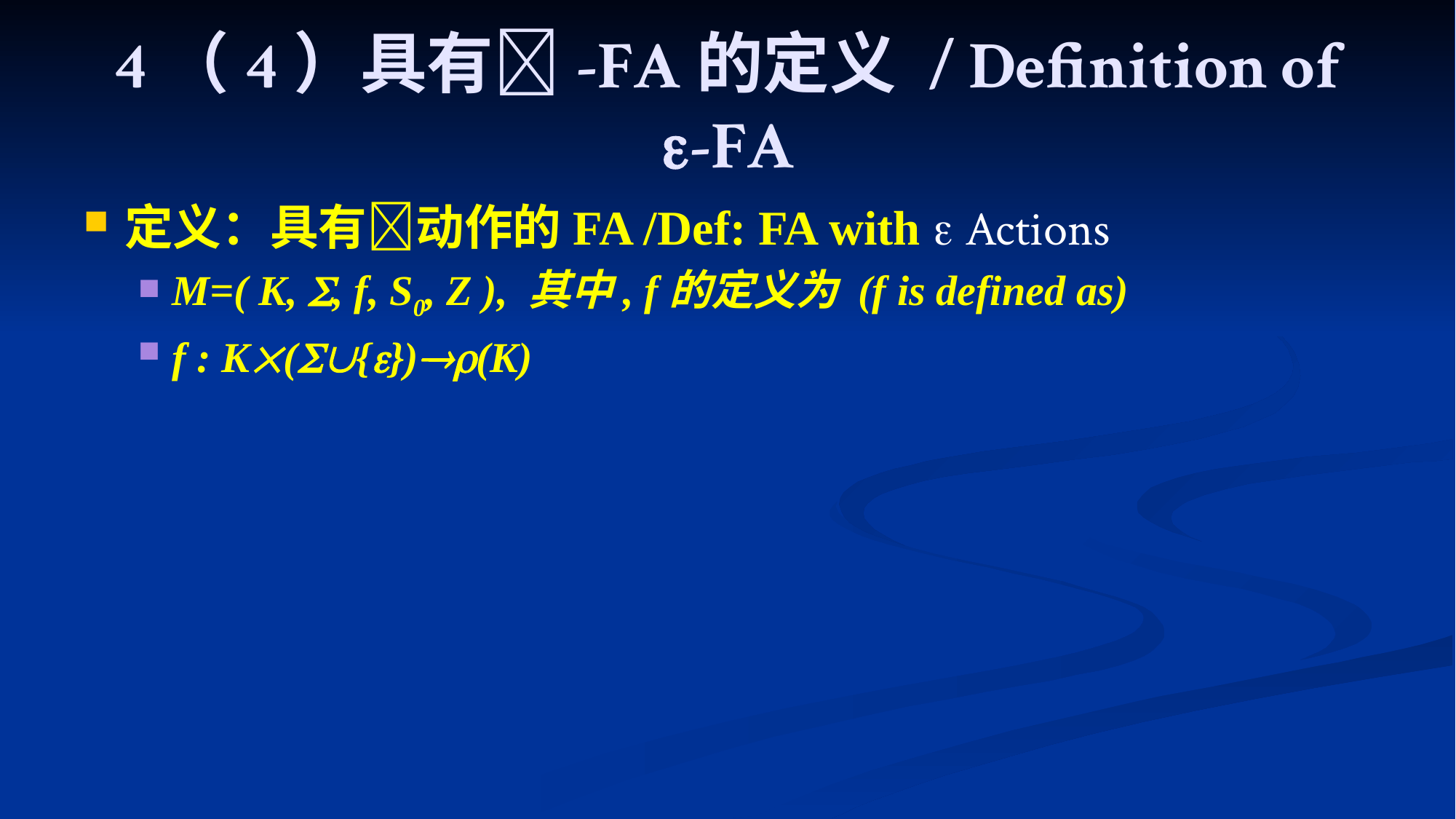

# 4（4）具有ε-FA的定义 / Definition of ε-FA
定义：具有ε动作的FA /Def: FA with ε Actions
M=( K, Σ, f, S0, Z ), 其中, f的定义为 (f is defined as)
f : K×(Σ∪{ε})→ρ(K)

73